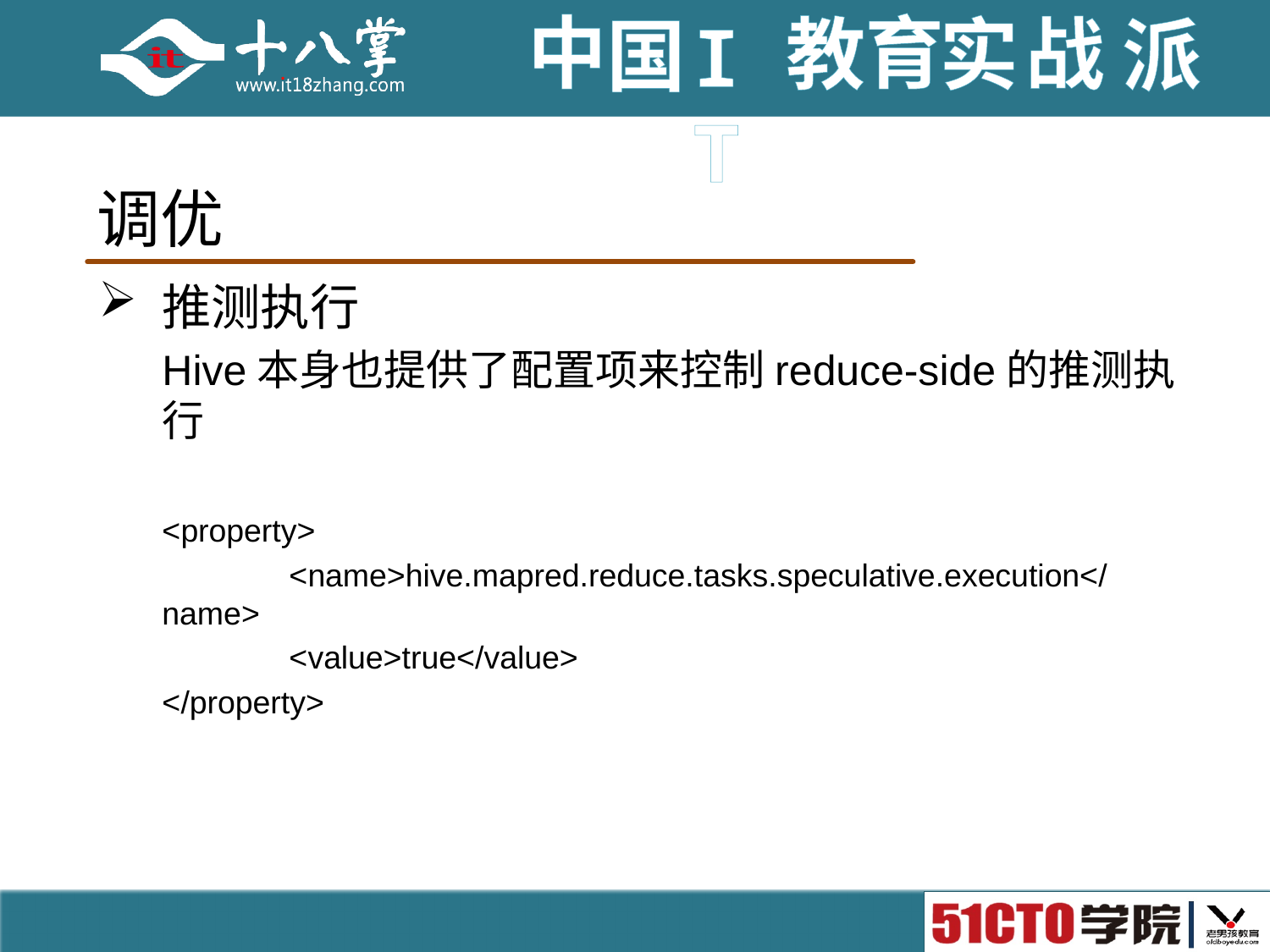

# 调优
推测执行
Hive本身也提供了配置项来控制reduce-side的推测执行

<property>
	<name>hive.mapred.reduce.tasks.speculative.execution</name>
	<value>true</value>
</property>